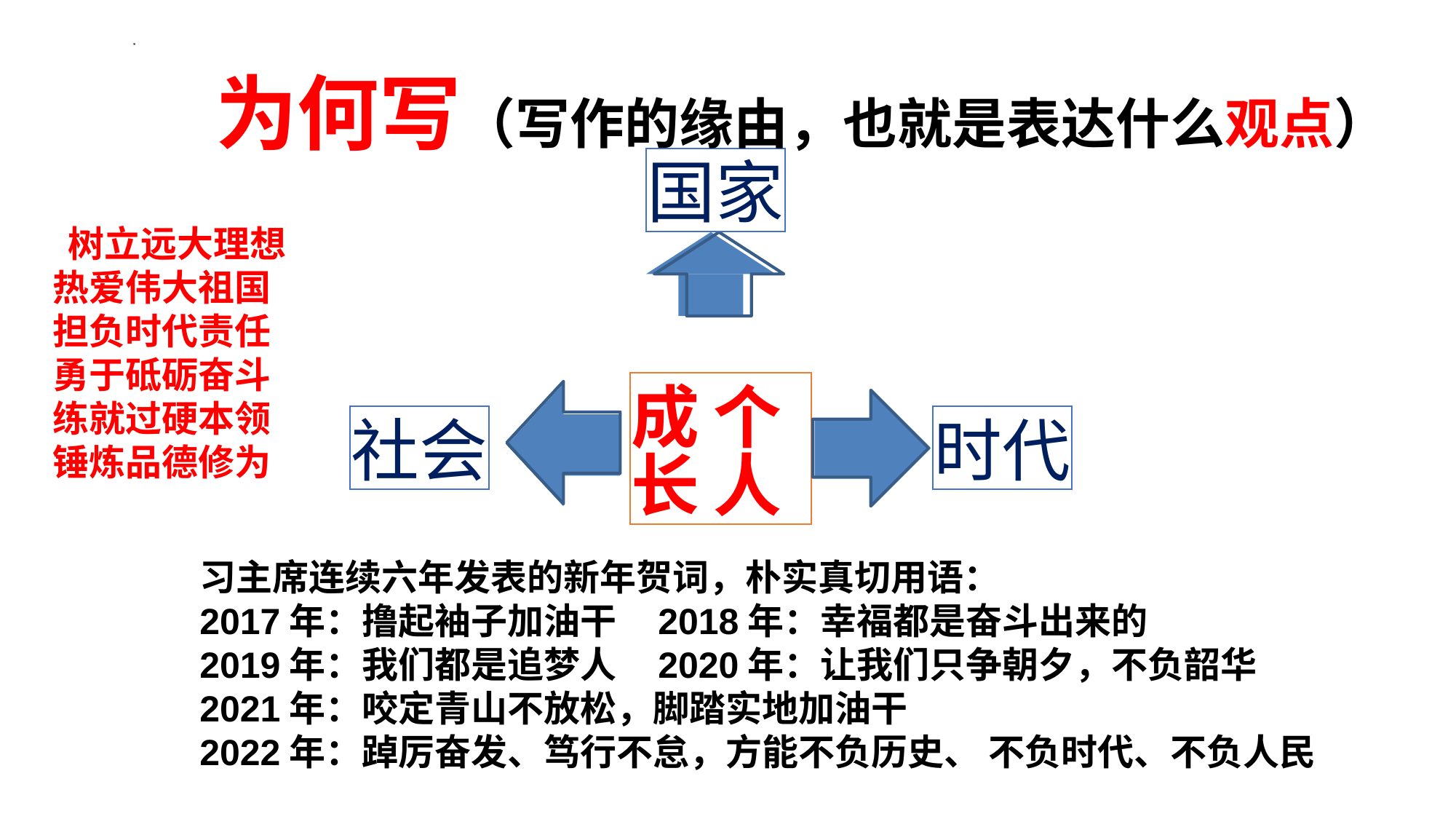

为何写（写作的缘由，也就是表达什么观点）
国家
           树立远大理想
　　热爱伟大祖国
　　担负时代责任
　　勇于砥砺奋斗
　　练就过硬本领
　　锤炼品德修为

成个 长人

社会
时代
习主席连续六年发表的新年贺词，朴实真切用语：
2017年：撸起袖子加油干    2018年：幸福都是奋斗出来的
2019年：我们都是追梦人    2020年：让我们只争朝夕，不负韶华
2021年：咬定青山不放松，脚踏实地加油干
2022年：踔厉奋发、笃行不怠，方能不负历史、 不负时代、不负人民